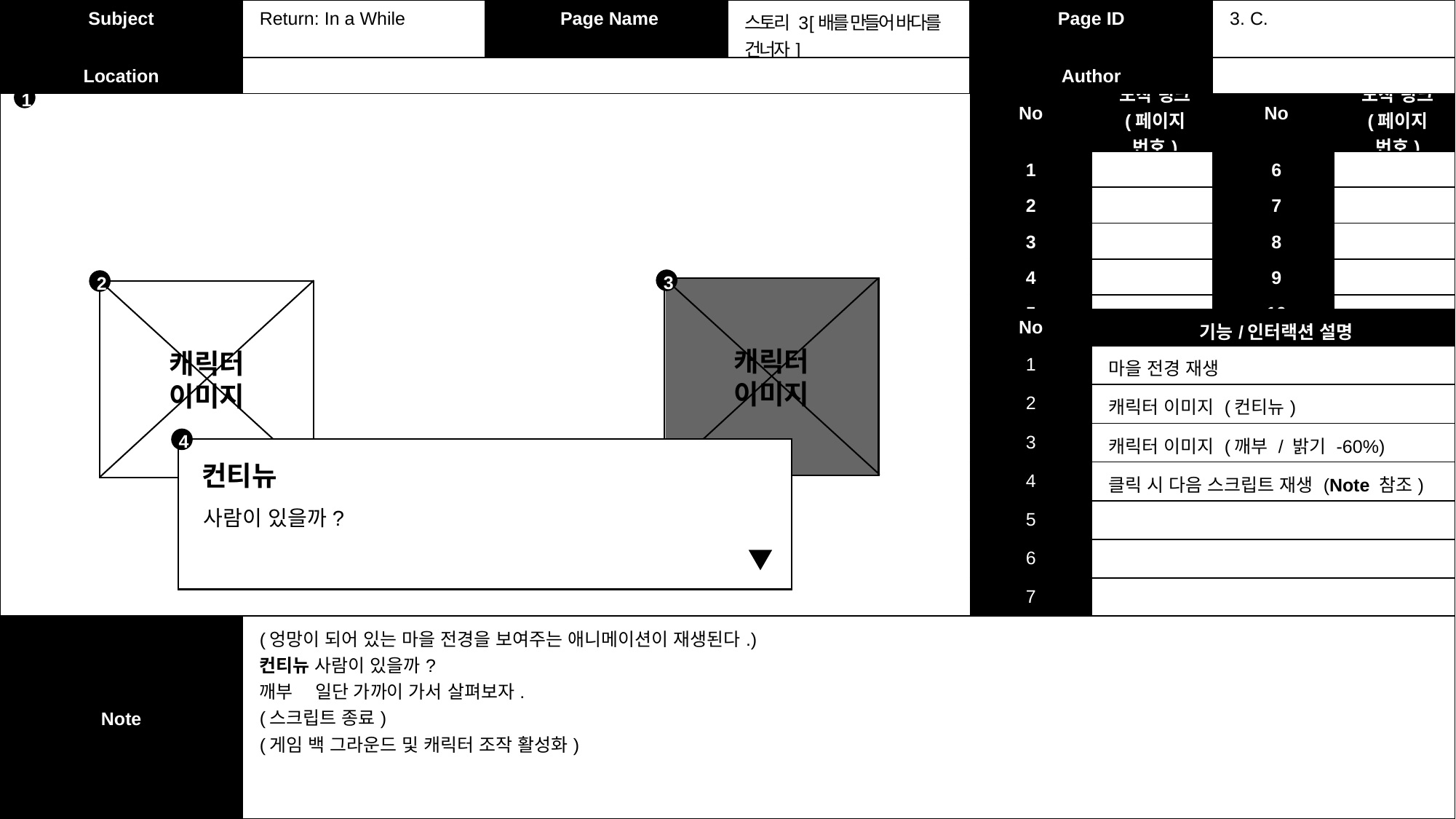

| Subject | Return: In a While | Page Name | 스토리 3 [배를 만들어 바다를 건너자] | Page ID | 3. C. |
| --- | --- | --- | --- | --- | --- |
| Location |  |  |  | Author |  |
| No | 도착 링크 (페이지 번호) | No | 도착 링크 (페이지 번호) |
| --- | --- | --- | --- |
| 1 |  | 6 |  |
| 2 |  | 7 |  |
| 3 |  | 8 |  |
| 4 |  | 9 |  |
| 5 |  | 10 |  |
1
3
2

캐릭터
이미지

캐릭터
이미지
| No | 기능/인터랙션 설명 |
| --- | --- |
| 1 | 마을 전경 재생 |
| 2 | 캐릭터 이미지 (컨티뉴) |
| 3 | 캐릭터 이미지 (깨부 / 밝기 -60%) |
| 4 | 클릭 시 다음 스크립트 재생 (Note 참조) |
| 5 |  |
| 6 |  |
| 7 |  |
4

컨티뉴
사람이 있을까?

| Note | (엉망이 되어 있는 마을 전경을 보여주는 애니메이션이 재생된다.) 컨티뉴 사람이 있을까? 깨부 일단 가까이 가서 살펴보자. (스크립트 종료) (게임 백 그라운드 및 캐릭터 조작 활성화) |
| --- | --- |